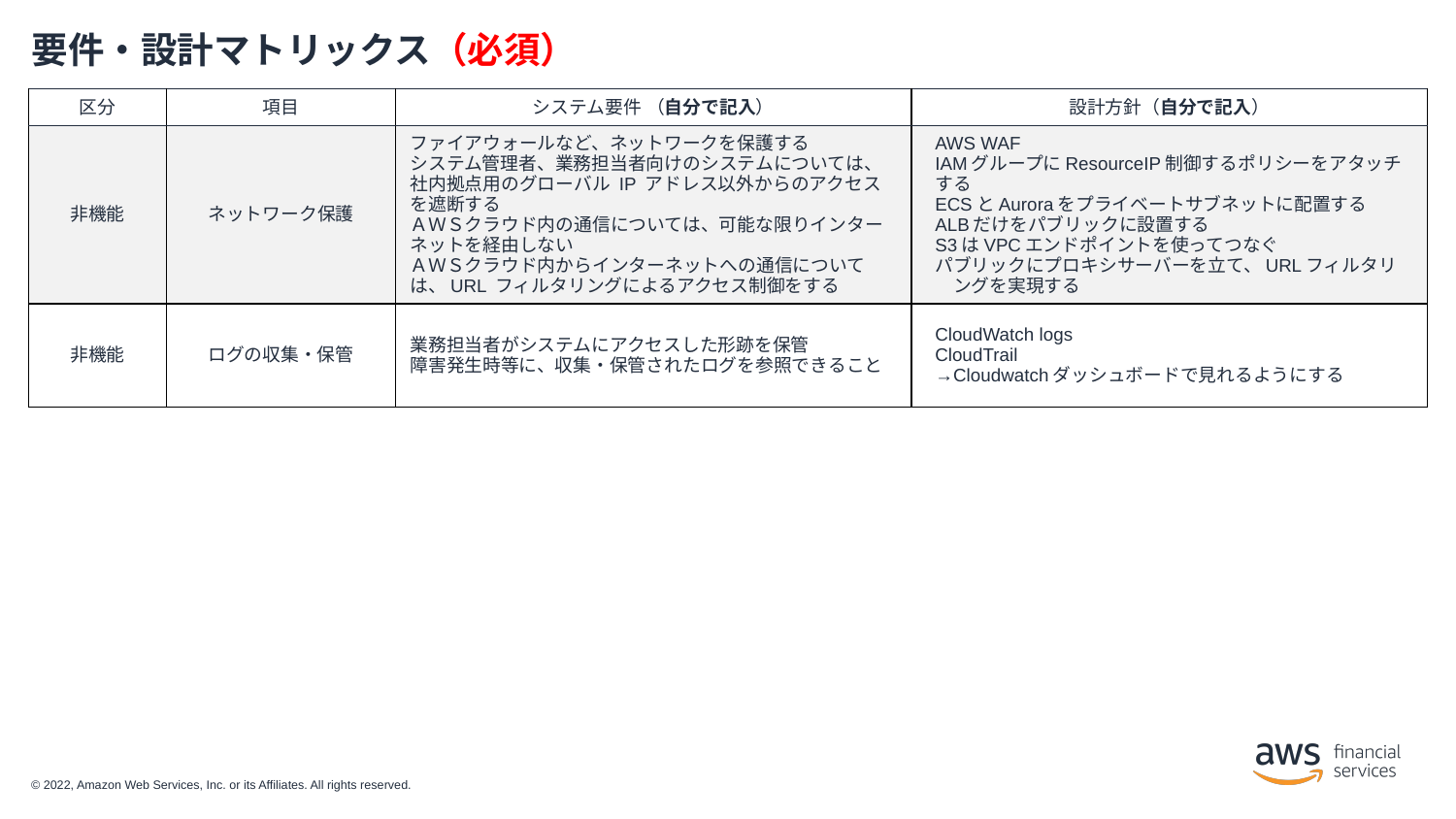

# 要件・設計マトリックス（必須）
| 区分 | 項目 | システム要件 （自分で記入） | 設計方針（自分で記入） |
| --- | --- | --- | --- |
| 非機能 | ネットワーク保護 | ファイアウォールなど、ネットワークを保護する システム管理者、業務担当者向けのシステムについては、社内拠点用のグローバル IP アドレス以外からのアクセスを遮断する ＡＷＳクラウド内の通信については、可能な限りインターネットを経由しない ＡＷＳクラウド内からインターネットへの通信については、URL フィルタリングによるアクセス制御をする | AWS WAF IAMグループにResourceIP制御するポリシーをアタッチする ECSとAuroraをプライベートサブネットに配置する ALBだけをパブリックに設置する S3はVPCエンドポイントを使ってつなぐ パブリックにプロキシサーバーを立て、URLフィルタリングを実現する |
| 非機能 | ログの収集・保管 | 業務担当者がシステムにアクセスした形跡を保管 障害発生時等に、収集・保管されたログを参照できること | CloudWatch logs CloudTrail →Cloudwatchダッシュボードで見れるようにする |